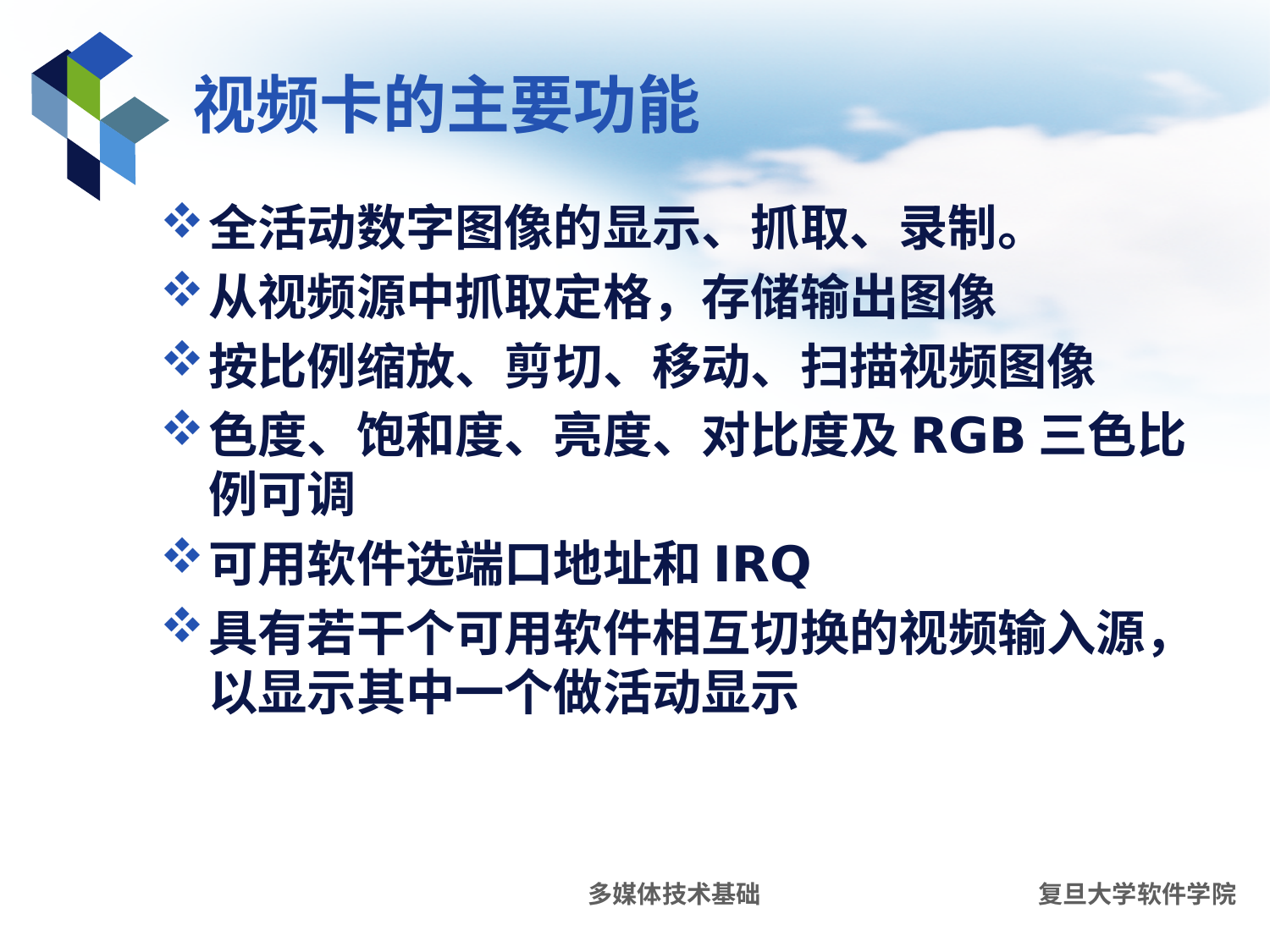

# 视频卡的主要功能
全活动数字图像的显示、抓取、录制。
从视频源中抓取定格，存储输出图像
按比例缩放、剪切、移动、扫描视频图像
色度、饱和度、亮度、对比度及RGB三色比例可调
可用软件选端口地址和IRQ
具有若干个可用软件相互切换的视频输入源，以显示其中一个做活动显示
多媒体技术基础